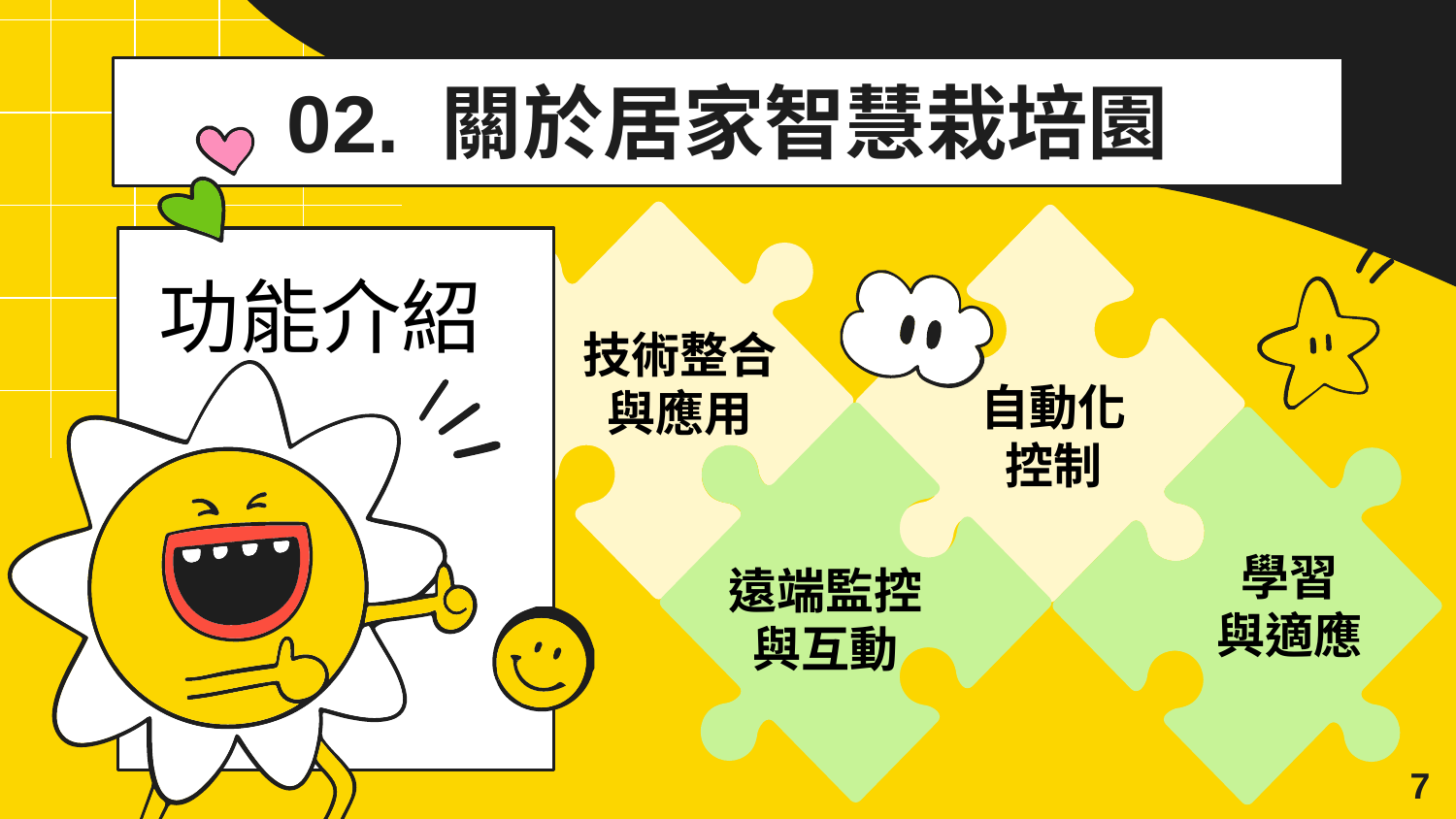

# 02. 關於居家智慧栽培園

技術整合
與應用

自動化
控制

功能介紹

遠端監控
與互動

學習
與適應

7